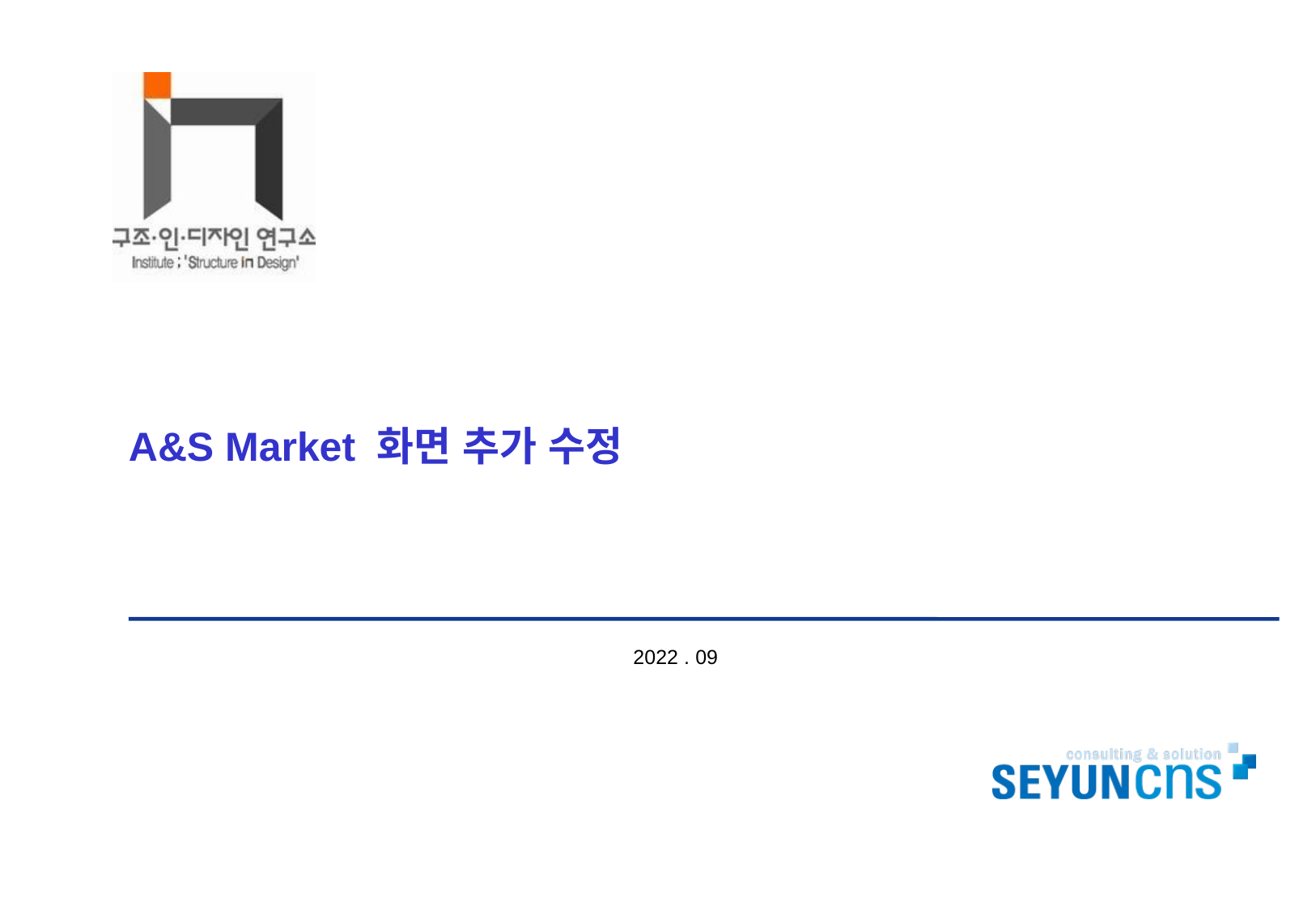

A&S Market 화면 추가 수정
2022 . 09